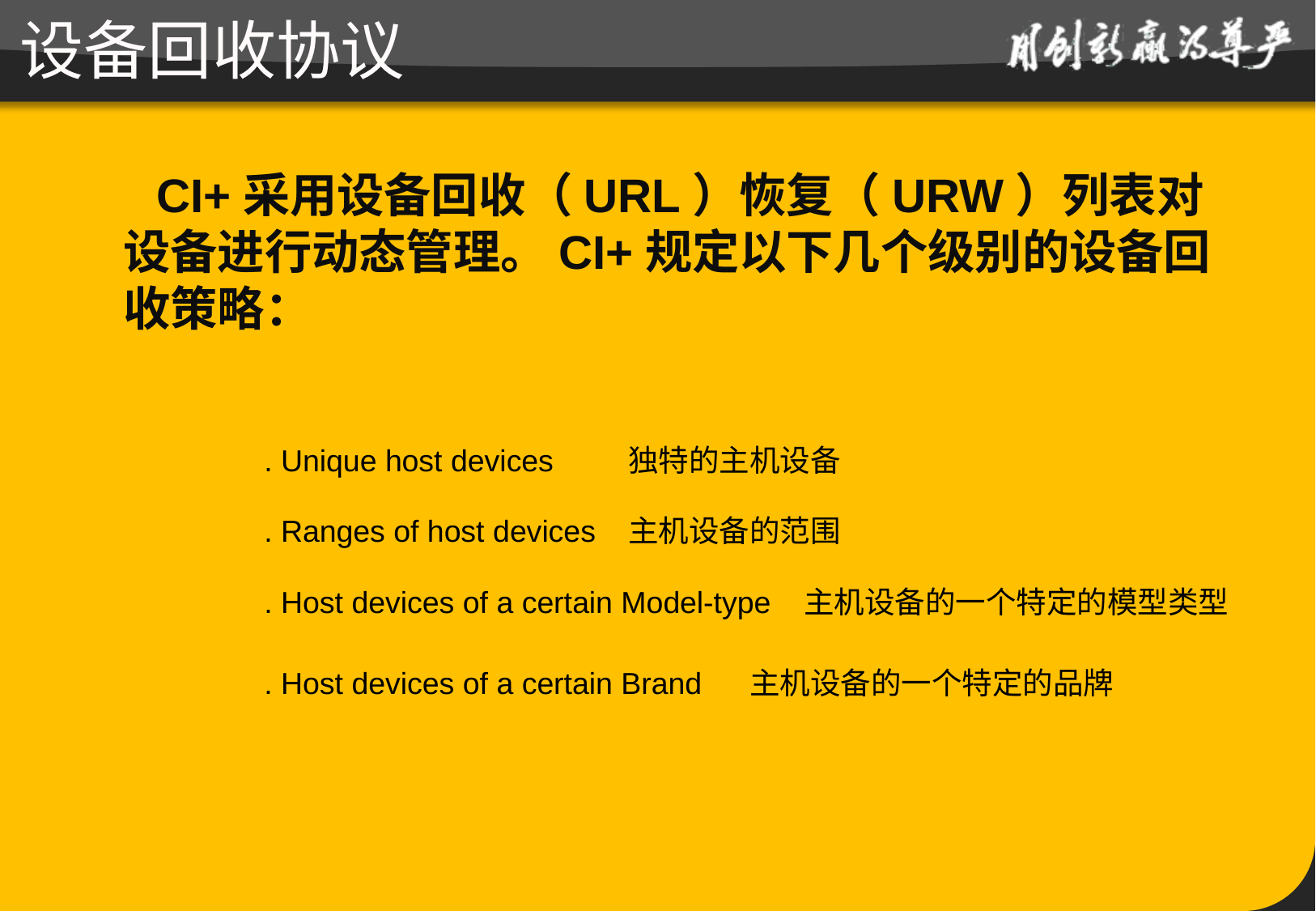

CI+采用设备回收（URL）恢复（URW）列表对设备进行动态管理。CI+规定以下几个级别的设备回收策略：
设备回收协议
. Unique host devices 	独特的主机设备
. Ranges of host devices 	主机设备的范围
. Host devices of a certain Model-type   主机设备的一个特定的模型类型
. Host devices of a certain Brand 	主机设备的一个特定的品牌